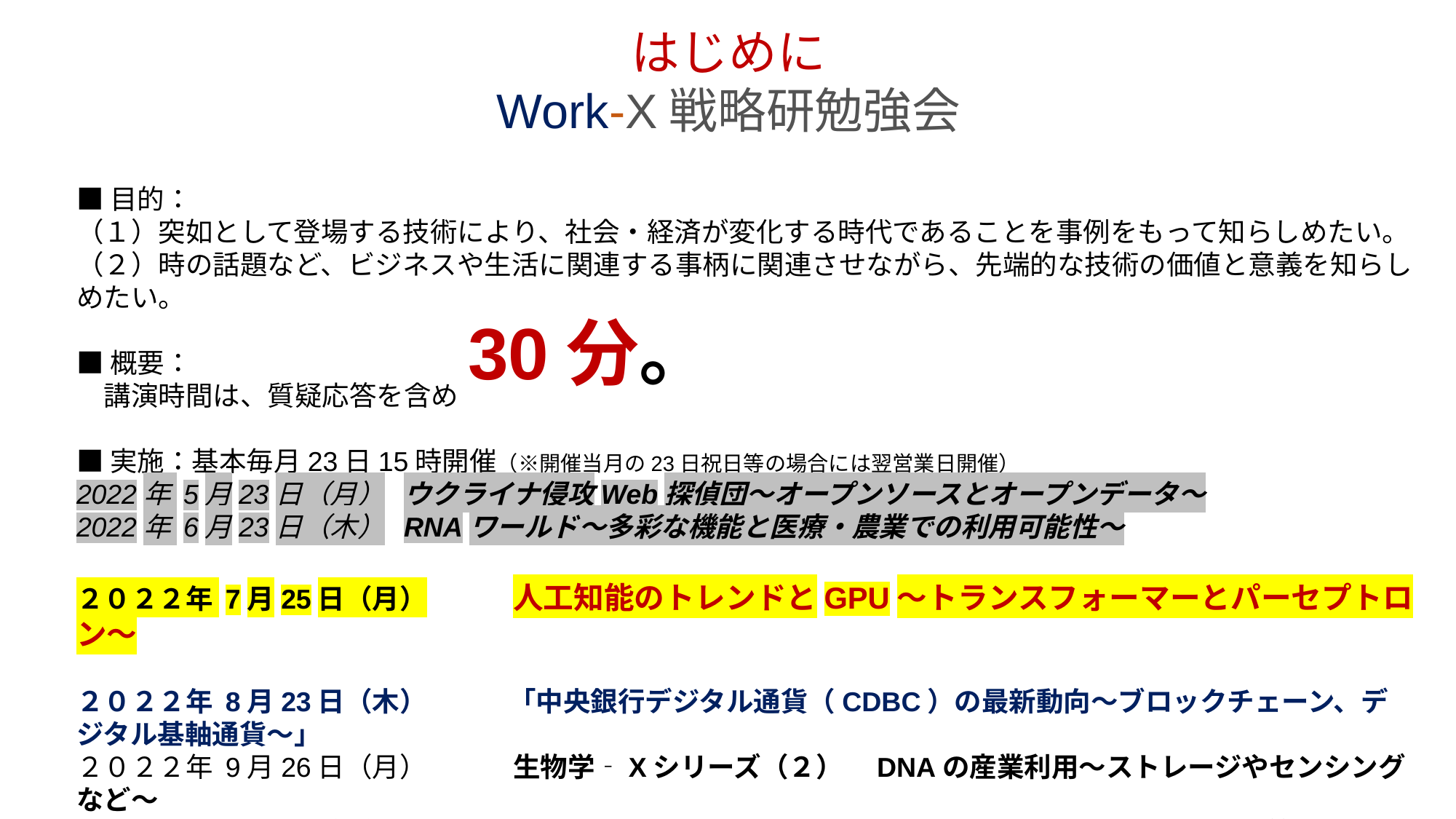

はじめに
Work-X戦略研勉強会
■目的：
（１）突如として登場する技術により、社会・経済が変化する時代であることを事例をもって知らしめたい。
（２）時の話題など、ビジネスや生活に関連する事柄に関連させながら、先端的な技術の価値と意義を知らしめたい。

■概要：
　講演時間は、質疑応答を含め

■実施：基本毎月23日15時開催（※開催当月の23日祝日等の場合には翌営業日開催）
2022年 5月23日（月）	ウクライナ侵攻Web探偵団～オープンソースとオープンデータ～
2022年 6月23日（木）	RNAワールド～多彩な機能と医療・農業での利用可能性～

２０２２年 7月25日（月）	人工知能のトレンドとGPU～トランスフォーマーとパーセプトロン～

２０２２年 8月23日（木）　　　「中央銀行デジタル通貨（CDBC）の最新動向～ブロックチェーン、デジタル基軸通貨～」
２０２２年 9月26日（月）	生物学‐Xシリーズ（２）　DNAの産業利用～ストレージやセンシングなど～
2022年10月24日（月）	Work-Xセミナー　古くて新しいスピントロニクス～擬似量子ビット計算の可能性～
２０２２年11月24日（木）	経済安全保障とエマージングテクノロジー
２０２２年12月23日（金）　　 重要性を増すオープンデータ～開戦に至る抗戦力調査と三井物産～
30分。